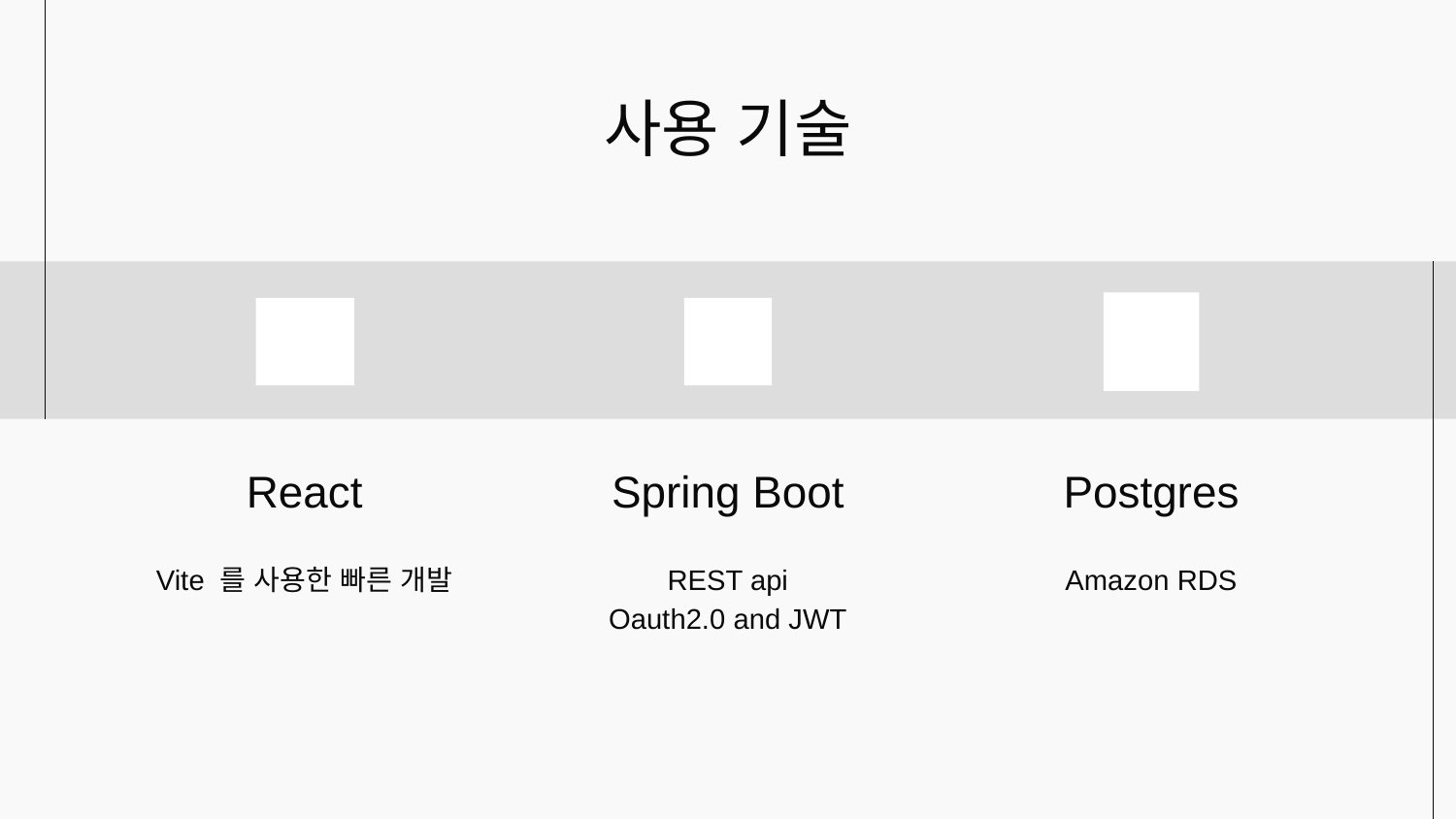

# 사용 기술

Spring Boot
Postgres
React
Vite 를 사용한 빠른 개발
REST api
Oauth2.0 and JWT
Amazon RDS